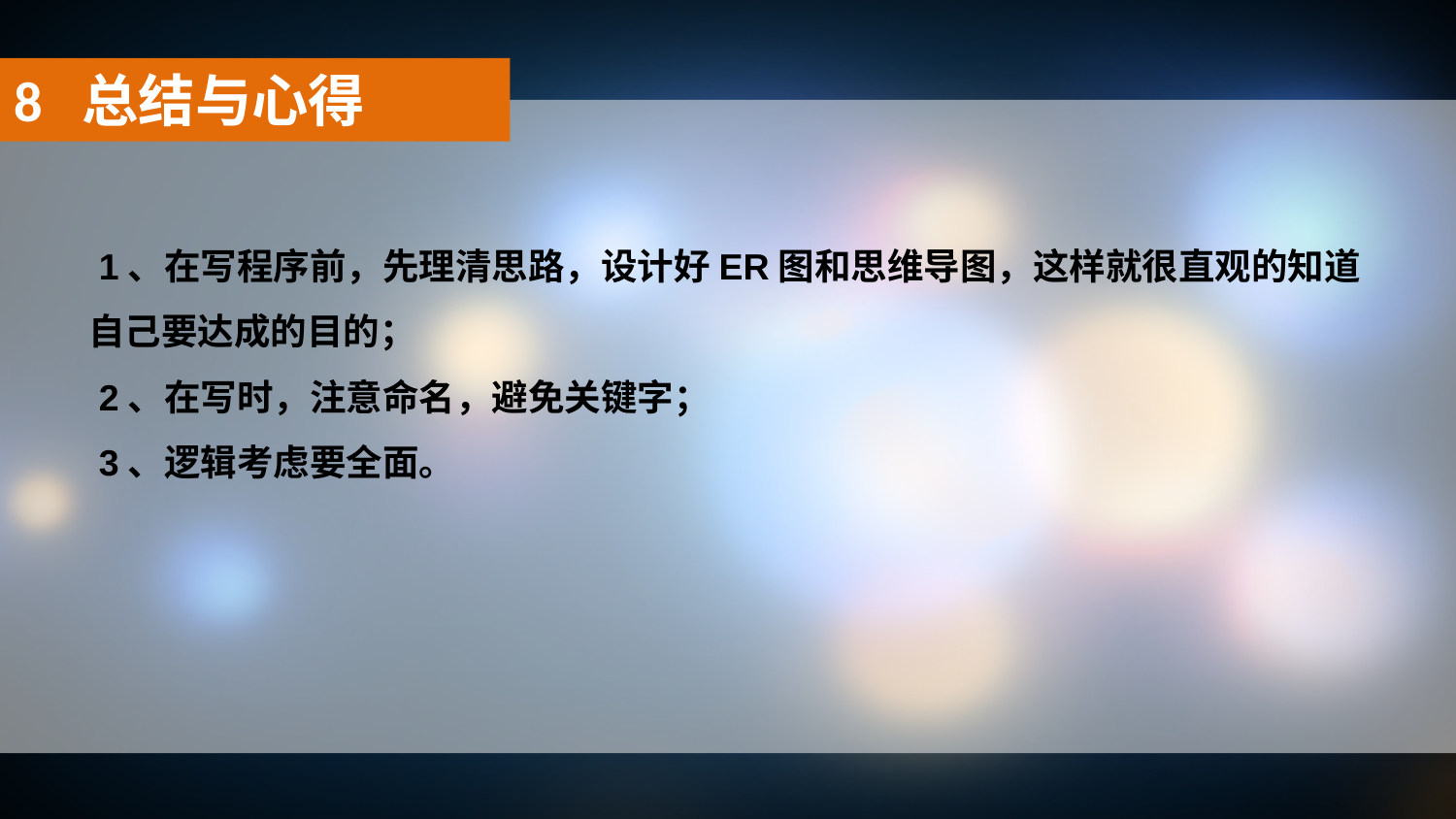

8  总结与心得

 1、在写程序前，先理清思路，设计好ER图和思维导图，这样就很直观的知道自己要达成的目的；
 2、在写时，注意命名，避免关键字；
 3、逻辑考虑要全面。